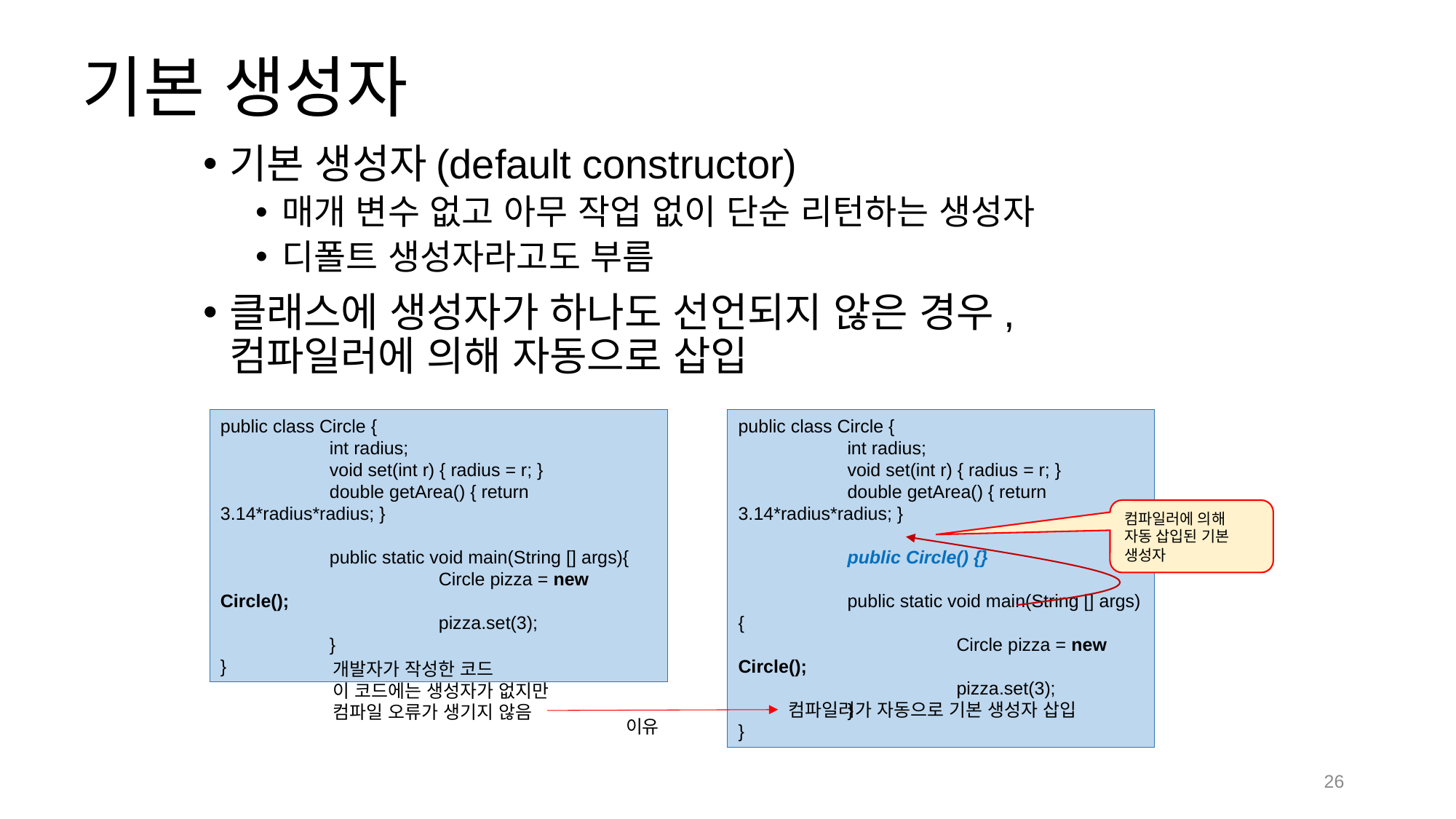

# 기본 생성자
기본 생성자(default constructor)
매개 변수 없고 아무 작업 없이 단순 리턴하는 생성자
디폴트 생성자라고도 부름
클래스에 생성자가 하나도 선언되지 않은 경우, 컴파일러에 의해 자동으로 삽입

public class Circle {
	int radius;
	void set(int r) { radius = r; }
	double getArea() { return 3.14*radius*radius; }

	public static void main(String [] args){
		Circle pizza = new Circle();
		pizza.set(3);
	}
}
public class Circle {
	int radius;
	void set(int r) { radius = r; }
	double getArea() { return 3.14*radius*radius; }

	public Circle() {}

	public static void main(String [] args){
		Circle pizza = new Circle();
		pizza.set(3);
	}
}
컴파일러에 의해
자동 삽입된 기본 생성자

개발자가 작성한 코드
이 코드에는 생성자가 없지만
컴파일 오류가 생기지 않음
컴파일러가 자동으로 기본 생성자 삽입
이유
26